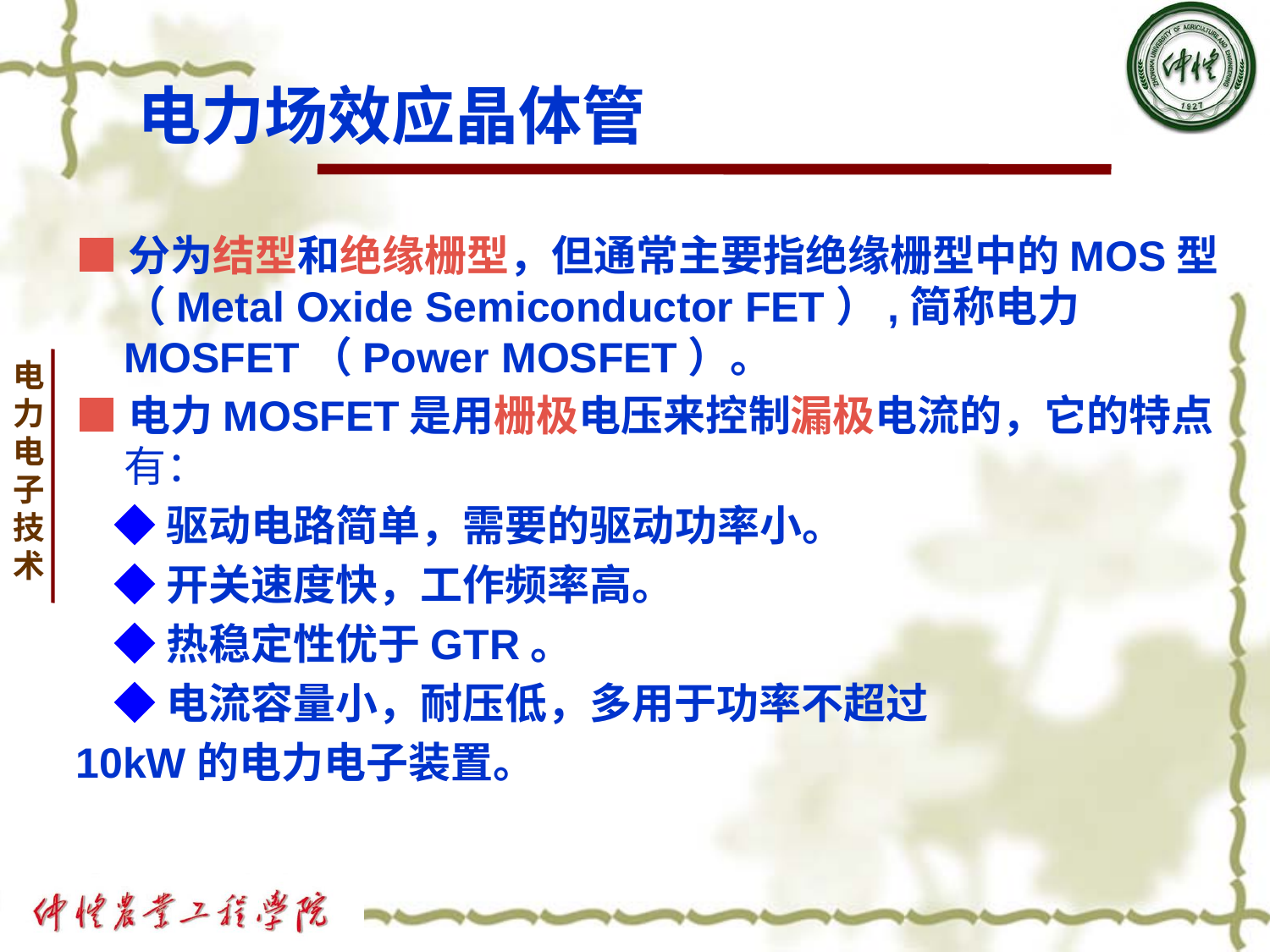

# 电力场效应晶体管
■分为结型和绝缘栅型，但通常主要指绝缘栅型中的MOS型（Metal Oxide Semiconductor FET）,简称电力MOSFET（Power MOSFET）。
■电力MOSFET是用栅极电压来控制漏极电流的，它的特点有：
    ◆驱动电路简单，需要的驱动功率小。
    ◆开关速度快，工作频率高。
    ◆热稳定性优于GTR。
    ◆电流容量小，耐压低，多用于功率不超过
10kW的电力电子装置。